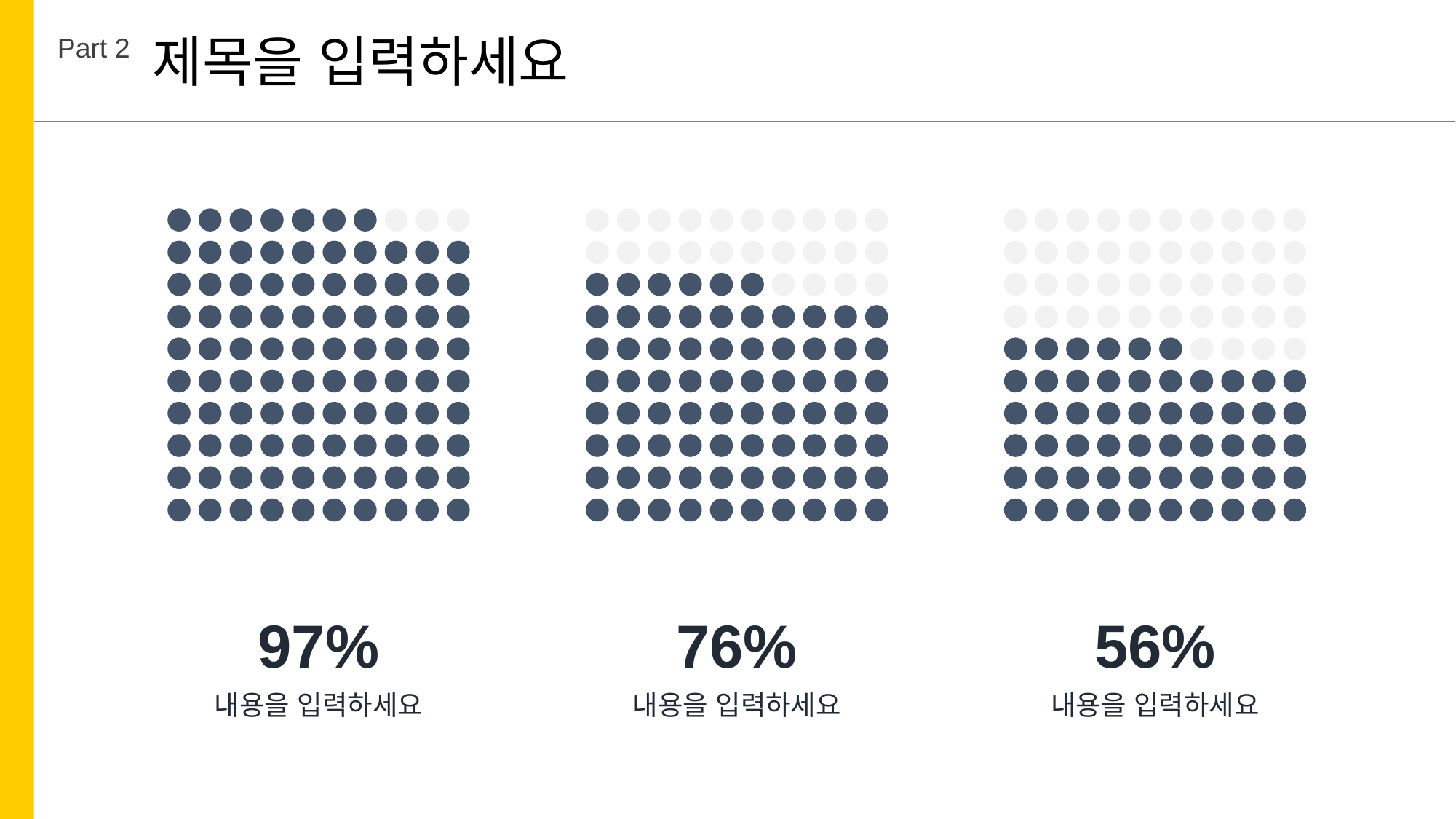

제목을 입력하세요
Part 2

97%
내용을 입력하세요
76%
56%
내용을 입력하세요
내용을 입력하세요